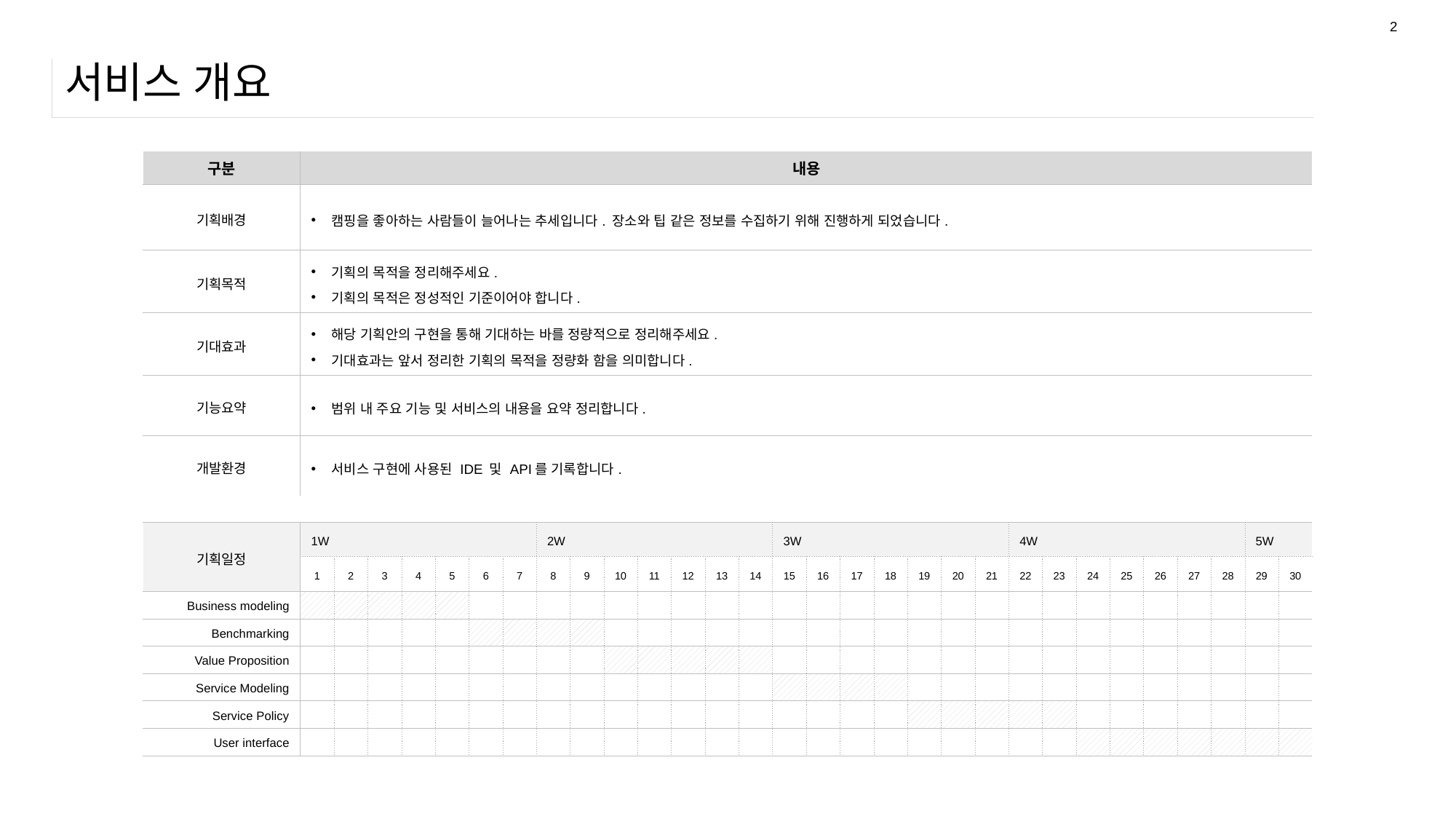

2
# 서비스 개요
| 구분 | 내용 |  |  |  |  |  |  |  |  |  |  |  |  |  |  |  |  |  |  |  |  |  |  |  |  |  |  |  |  |  |
| --- | --- | --- | --- | --- | --- | --- | --- | --- | --- | --- | --- | --- | --- | --- | --- | --- | --- | --- | --- | --- | --- | --- | --- | --- | --- | --- | --- | --- | --- | --- |
| 기획배경 | 캠핑을 좋아하는 사람들이 늘어나는 추세입니다. 장소와 팁 같은 정보를 수집하기 위해 진행하게 되었습니다. |  |  |  |  |  |  |  |  |  |  |  |  |  |  |  |  |  |  |  |  |  |  |  |  |  |  |  |  |  |
| 기획목적 | 기획의 목적을 정리해주세요. 기획의 목적은 정성적인 기준이어야 합니다. |  |  |  |  |  |  |  |  |  |  |  |  |  |  |  |  |  |  |  |  |  |  |  |  |  |  |  |  |  |
| 기대효과 | 해당 기획안의 구현을 통해 기대하는 바를 정량적으로 정리해주세요. 기대효과는 앞서 정리한 기획의 목적을 정량화 함을 의미합니다. |  |  |  |  |  |  |  |  |  |  |  |  |  |  |  |  |  |  |  |  |  |  |  |  |  |  |  |  |  |
| 기능요약 | 범위 내 주요 기능 및 서비스의 내용을 요약 정리합니다. |  |  |  |  |  |  |  |  |  |  |  |  |  |  |  |  |  |  |  |  |  |  |  |  |  |  |  |  |  |
| 개발환경 | 서비스 구현에 사용된 IDE 및 API를 기록합니다. |  |  |  |  |  |  |  |  |  |  |  |  |  |  |  |  |  |  |  |  |  |  |  |  |  |  |  |  |  |
|  |  |  |  |  |  |  |  |  |  |  |  |  |  |  |  |  |  |  |  |  |  |  |  |  |  |  |  |  |  |  |
| 기획일정 | 1W |  |  |  |  |  |  | 2W |  |  |  |  |  |  | 3W |  |  |  |  |  |  | 4W |  |  |  |  |  |  | 5W |  |
|  | 1 | 2 | 3 | 4 | 5 | 6 | 7 | 8 | 9 | 10 | 11 | 12 | 13 | 14 | 15 | 16 | 17 | 18 | 19 | 20 | 21 | 22 | 23 | 24 | 25 | 26 | 27 | 28 | 29 | 30 |
| Business modeling |  |  |  |  |  |  |  |  |  |  |  |  |  |  |  |  |  |  |  |  |  |  |  |  |  |  |  |  |  |  |
| Benchmarking |  |  |  |  |  |  |  |  |  |  |  |  |  |  |  |  |  |  |  |  |  |  |  |  |  |  |  |  |  |  |
| Value Proposition |  |  |  |  |  |  |  |  |  |  |  |  |  |  |  |  |  |  |  |  |  |  |  |  |  |  |  |  |  |  |
| Service Modeling |  |  |  |  |  |  |  |  |  |  |  |  |  |  |  |  |  |  |  |  |  |  |  |  |  |  |  |  |  |  |
| Service Policy |  |  |  |  |  |  |  |  |  |  |  |  |  |  |  |  |  |  |  |  |  |  |  |  |  |  |  |  |  |  |
| User interface |  |  |  |  |  |  |  |  |  |  |  |  |  |  |  |  |  |  |  |  |  |  |  |  |  |  |  |  |  |  |